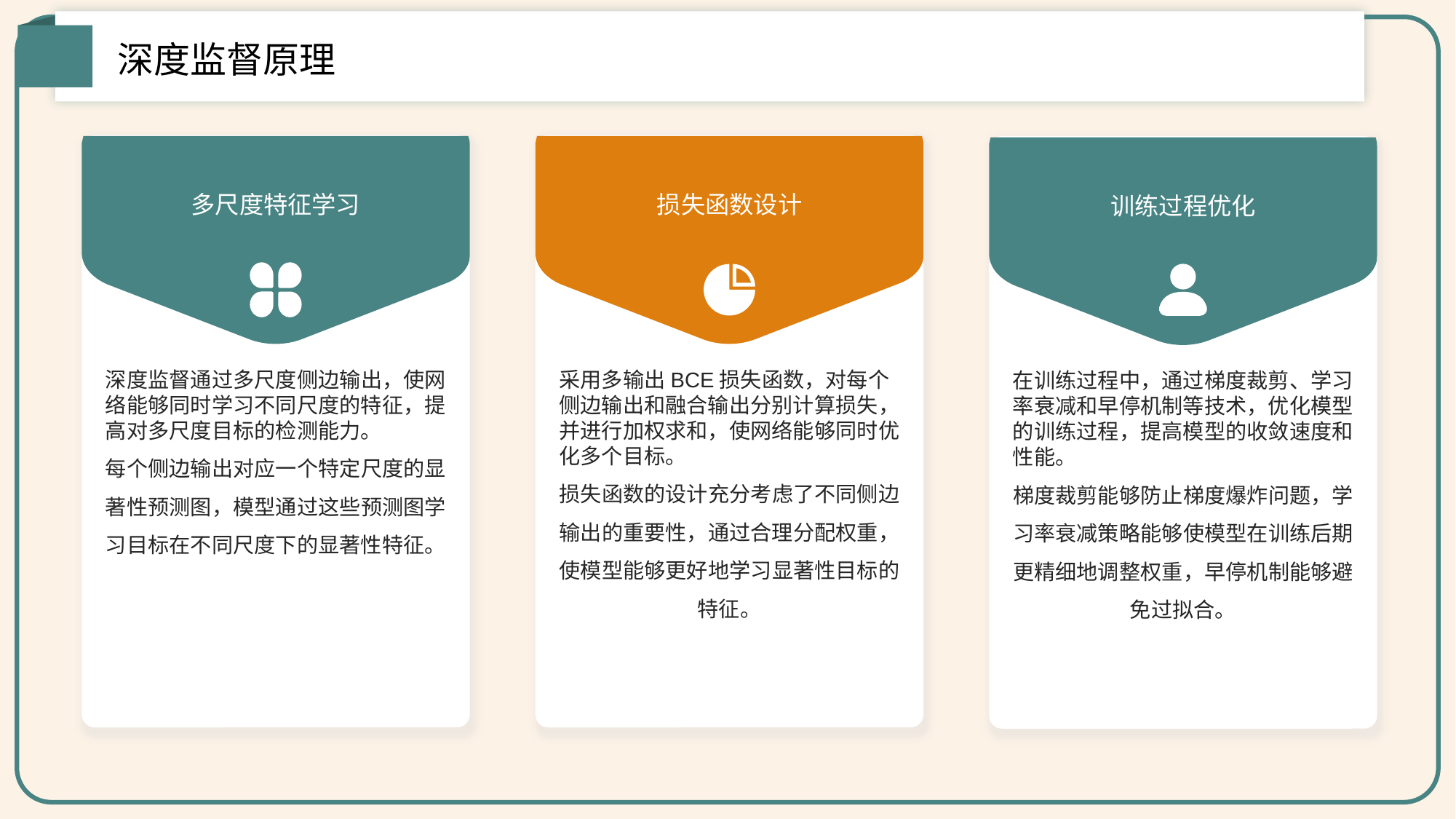

深度监督原理

多尺度特征学习
损失函数设计
训练过程优化

深度监督通过多尺度侧边输出，使网络能够同时学习不同尺度的特征，提高对多尺度目标的检测能力。
每个侧边输出对应一个特定尺度的显著性预测图，模型通过这些预测图学习目标在不同尺度下的显著性特征。
采用多输出BCE损失函数，对每个侧边输出和融合输出分别计算损失，并进行加权求和，使网络能够同时优化多个目标。
损失函数的设计充分考虑了不同侧边输出的重要性，通过合理分配权重，使模型能够更好地学习显著性目标的特征。
在训练过程中，通过梯度裁剪、学习率衰减和早停机制等技术，优化模型的训练过程，提高模型的收敛速度和性能。
梯度裁剪能够防止梯度爆炸问题，学习率衰减策略能够使模型在训练后期更精细地调整权重，早停机制能够避免过拟合。